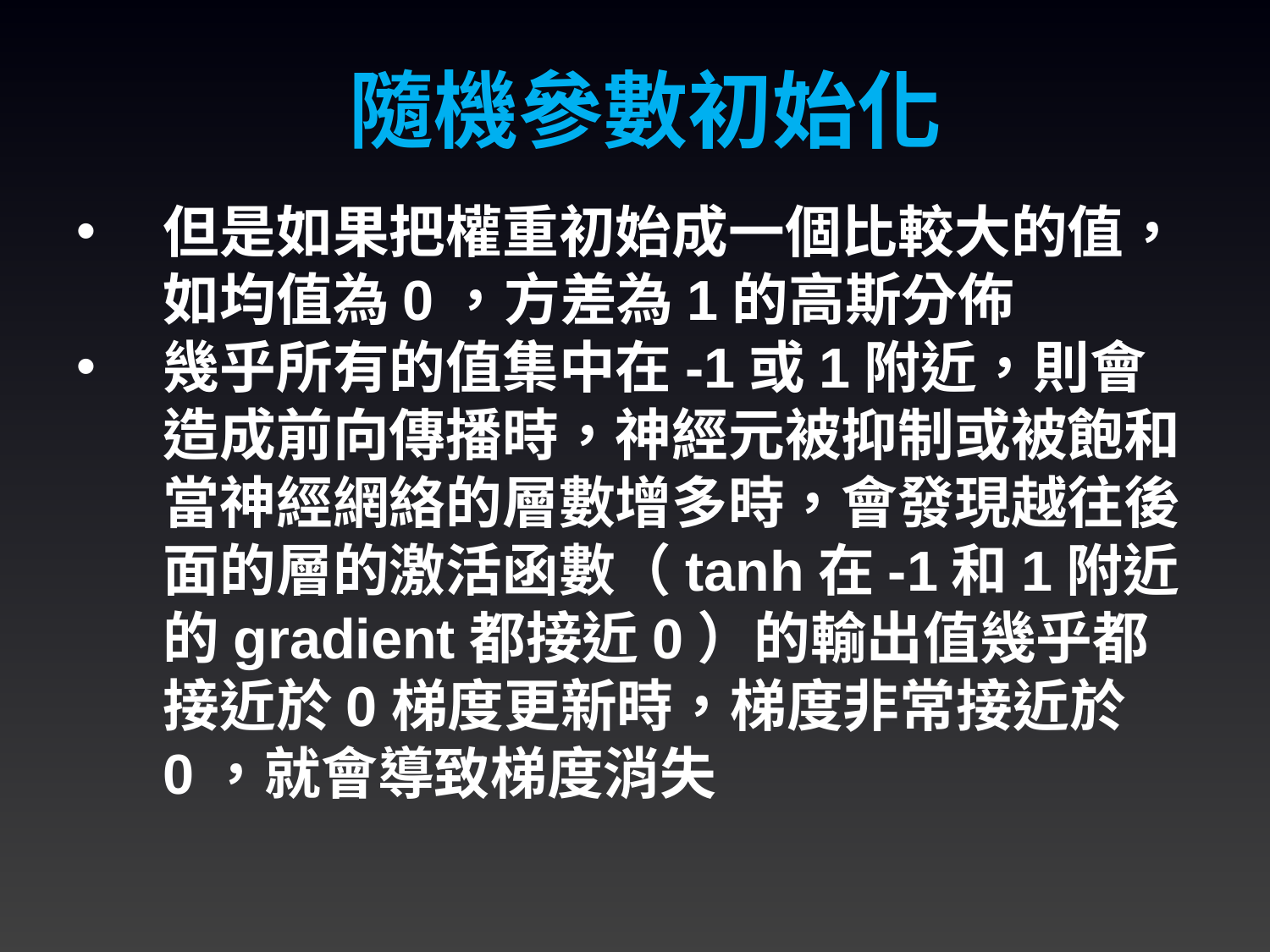

隨機參數初始化
但是如果把權重初始成一個比較大的值，如均值為0，方差為1的高斯分佈
幾乎所有的值集中在-1或1附近，則會造成前向傳播時，神經元被抑制或被飽和當神經網絡的層數增多時，會發現越往後面的層的激活函數（tanh在-1和1附近的gradient都接近0）的輸出值幾乎都接近於0梯度更新時，梯度非常接近於0，就會導致梯度消失